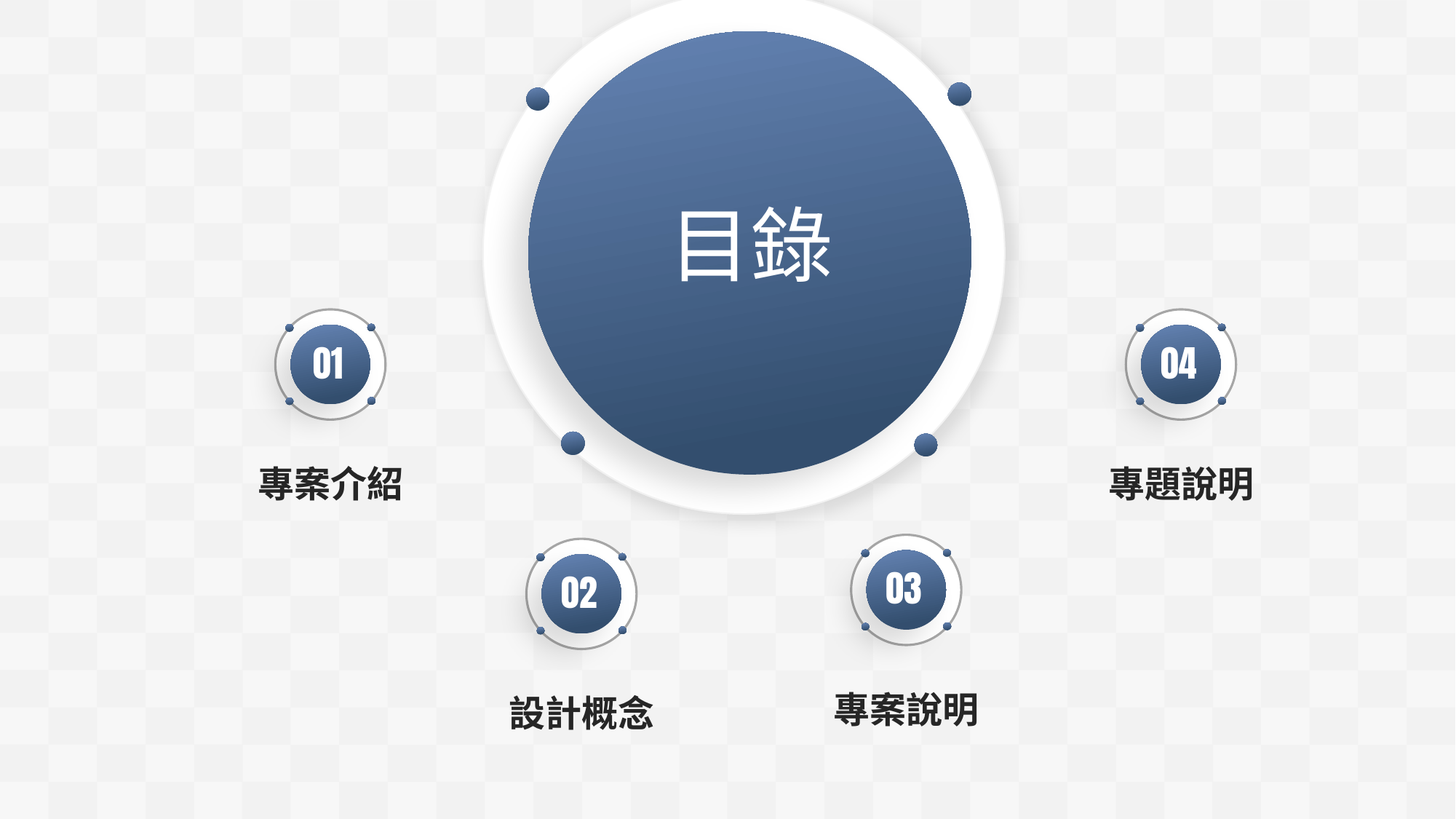

目錄

01
專案介紹

04
專題說明

03
專案說明

02
設計概念